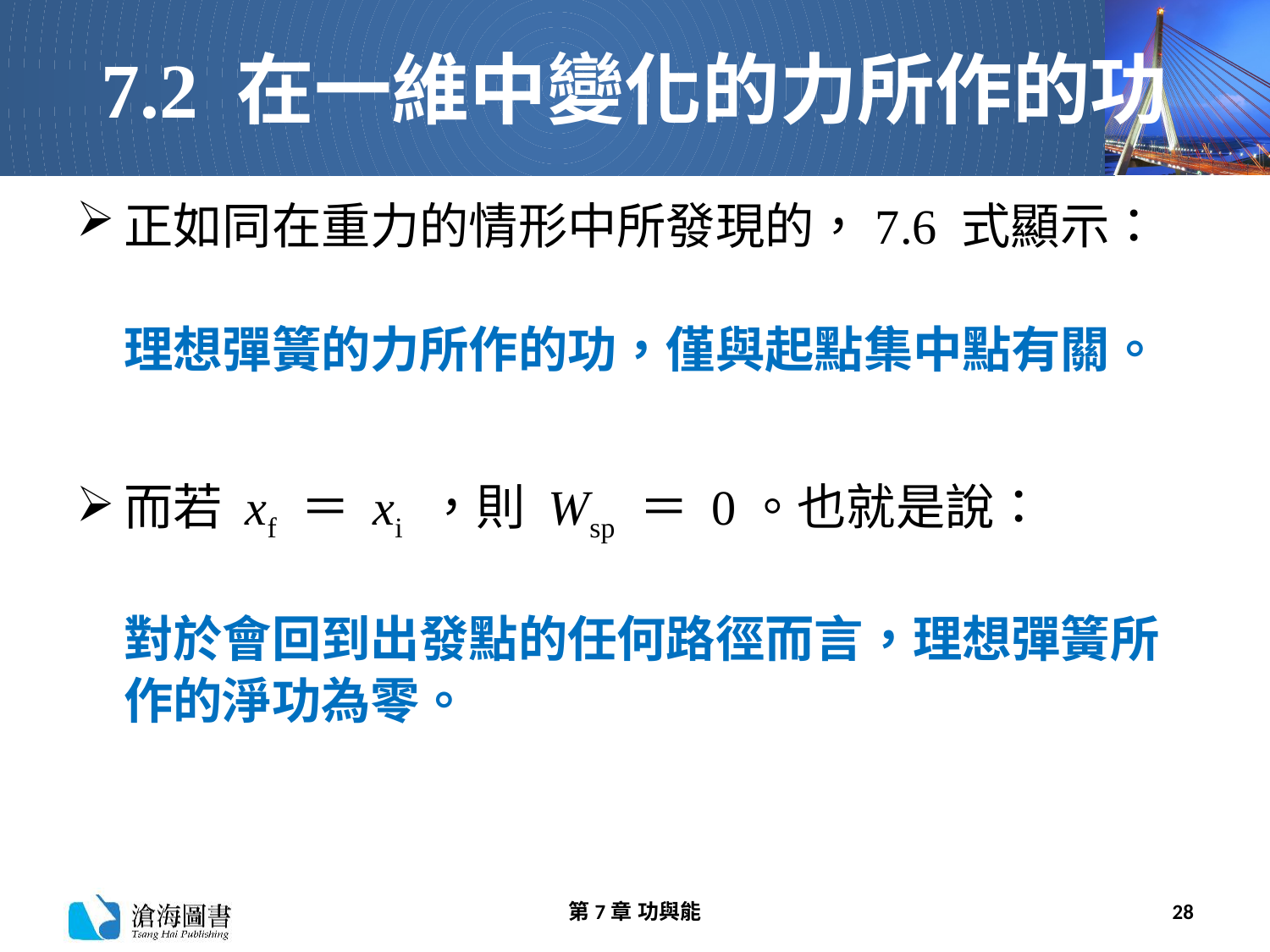

# 7.2 在一維中變化的力所作的功
正如同在重力的情形中所發現的，7.6 式顯示：
理想彈簧的力所作的功，僅與起點集中點有關。

而若 xf ＝ xi ，則 Wsp ＝ 0。也就是說：
對於會回到出發點的任何路徑而言，理想彈簧所作的淨功為零。

第7章 功與能
28